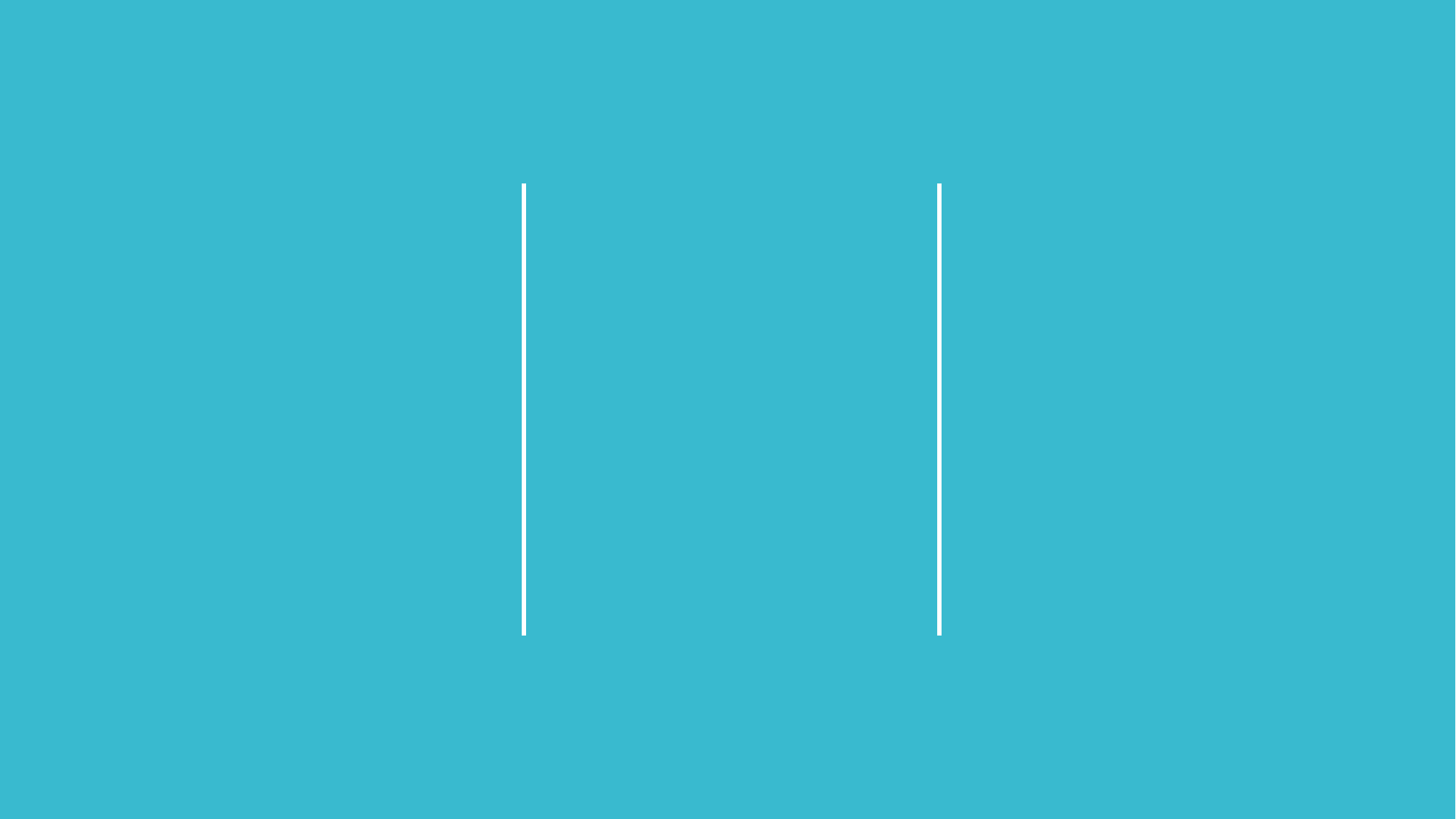

BLUE PAGE
페이지 리뷰
&
시연
Call Project